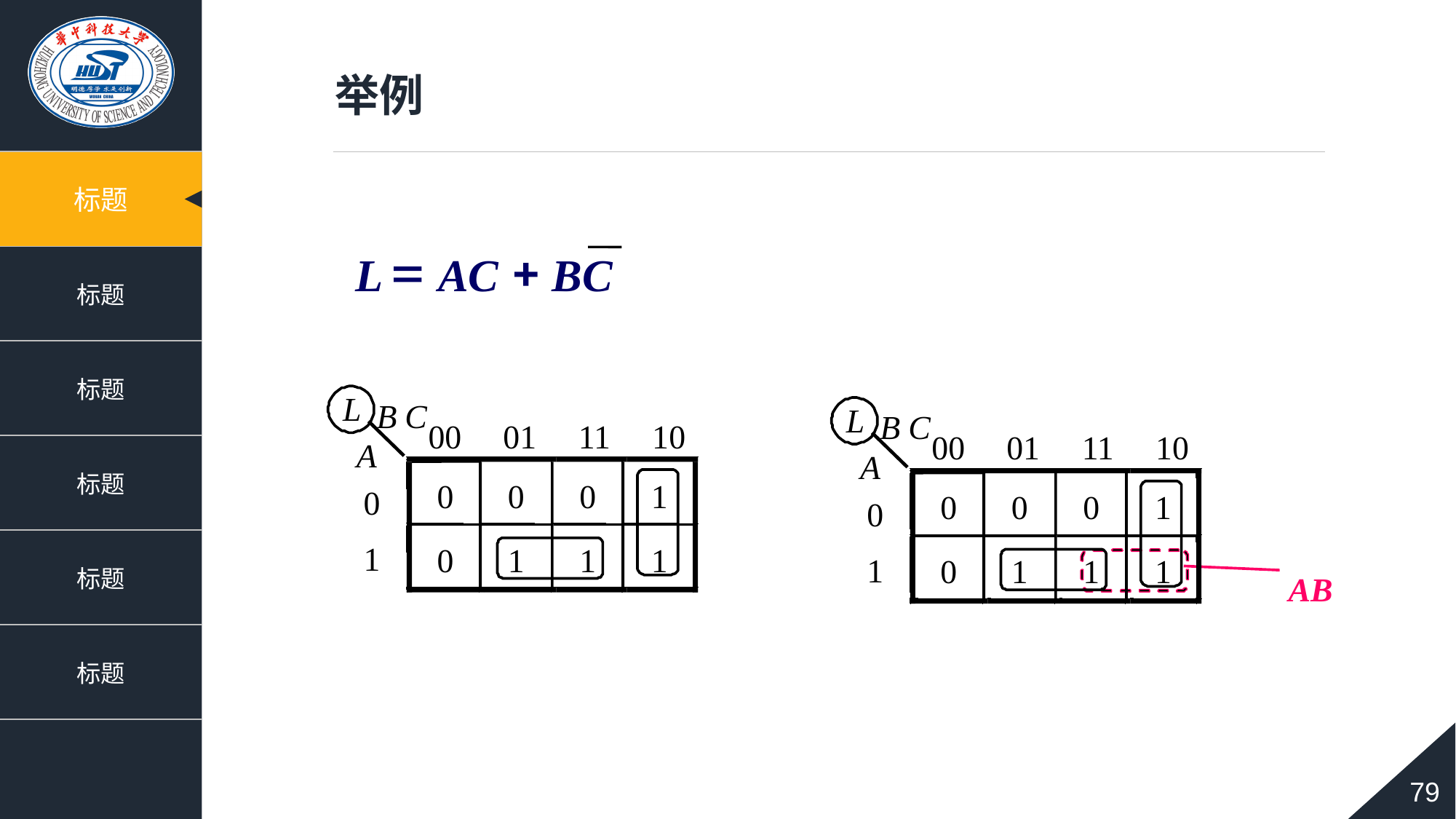

举例
=
+
L
AC
B
C

L

B

C

00
     01     11     10

A

0

0

0

1

0

1

0

1

1

1

L

B

C

00
     01     11     10

A

0

0

0

1

0

1

0

1

1

1

AB